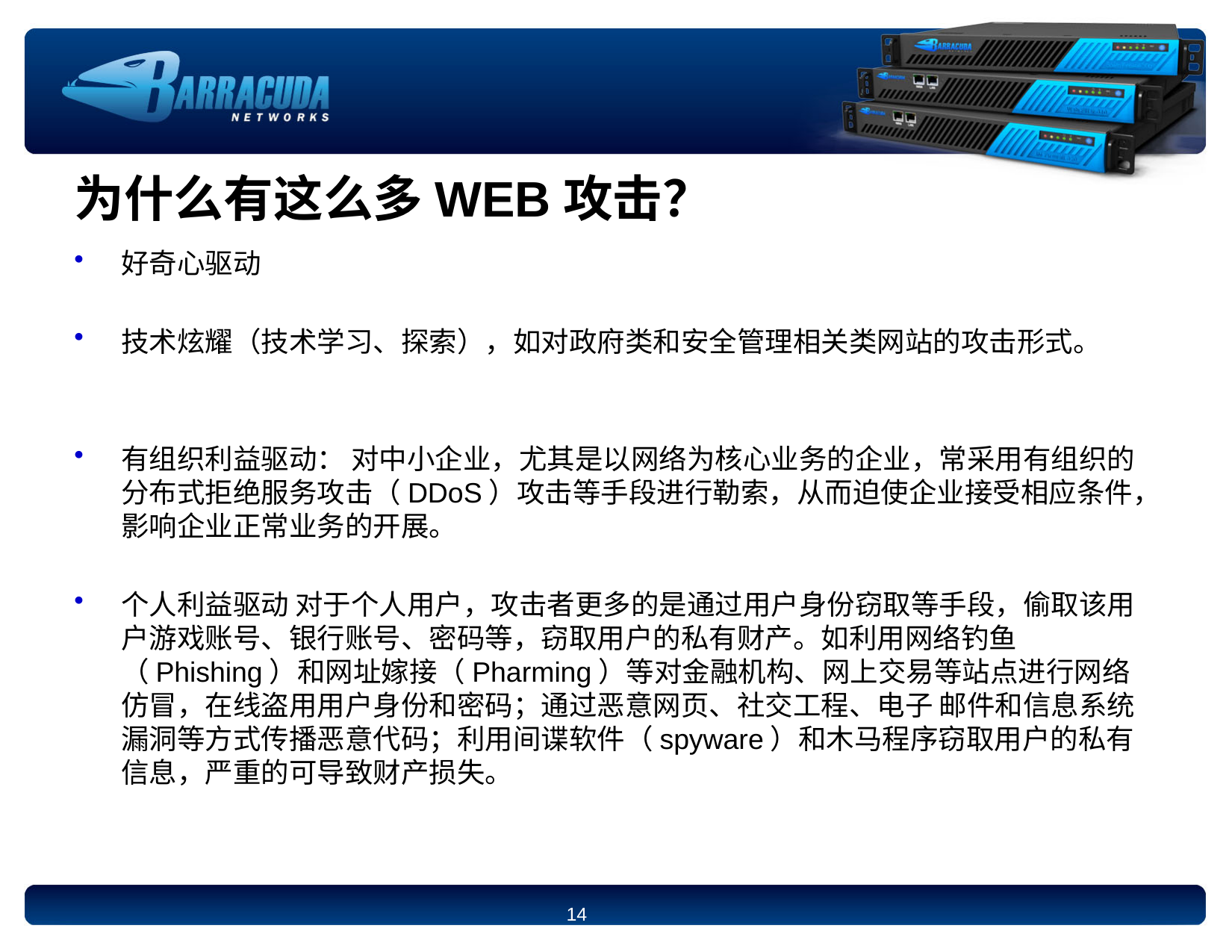

# 为什么有这么多WEB攻击？
好奇心驱动

技术炫耀（技术学习、探索），如对政府类和安全管理相关类网站的攻击形式。

有组织利益驱动： 对中小企业，尤其是以网络为核心业务的企业，常采用有组织的分布式拒绝服务攻击（DDoS）攻击等手段进行勒索，从而迫使企业接受相应条件，影响企业正常业务的开展。

个人利益驱动 对于个人用户，攻击者更多的是通过用户身份窃取等手段，偷取该用户游戏账号、银行账号、密码等，窃取用户的私有财产。如利用网络钓鱼 （Phishing）和网址嫁接（Pharming）等对金融机构、网上交易等站点进行网络仿冒，在线盗用用户身份和密码；通过恶意网页、社交工程、电子 邮件和信息系统漏洞等方式传播恶意代码；利用间谍软件（spyware）和木马程序窃取用户的私有信息，严重的可导致财产损失。

14